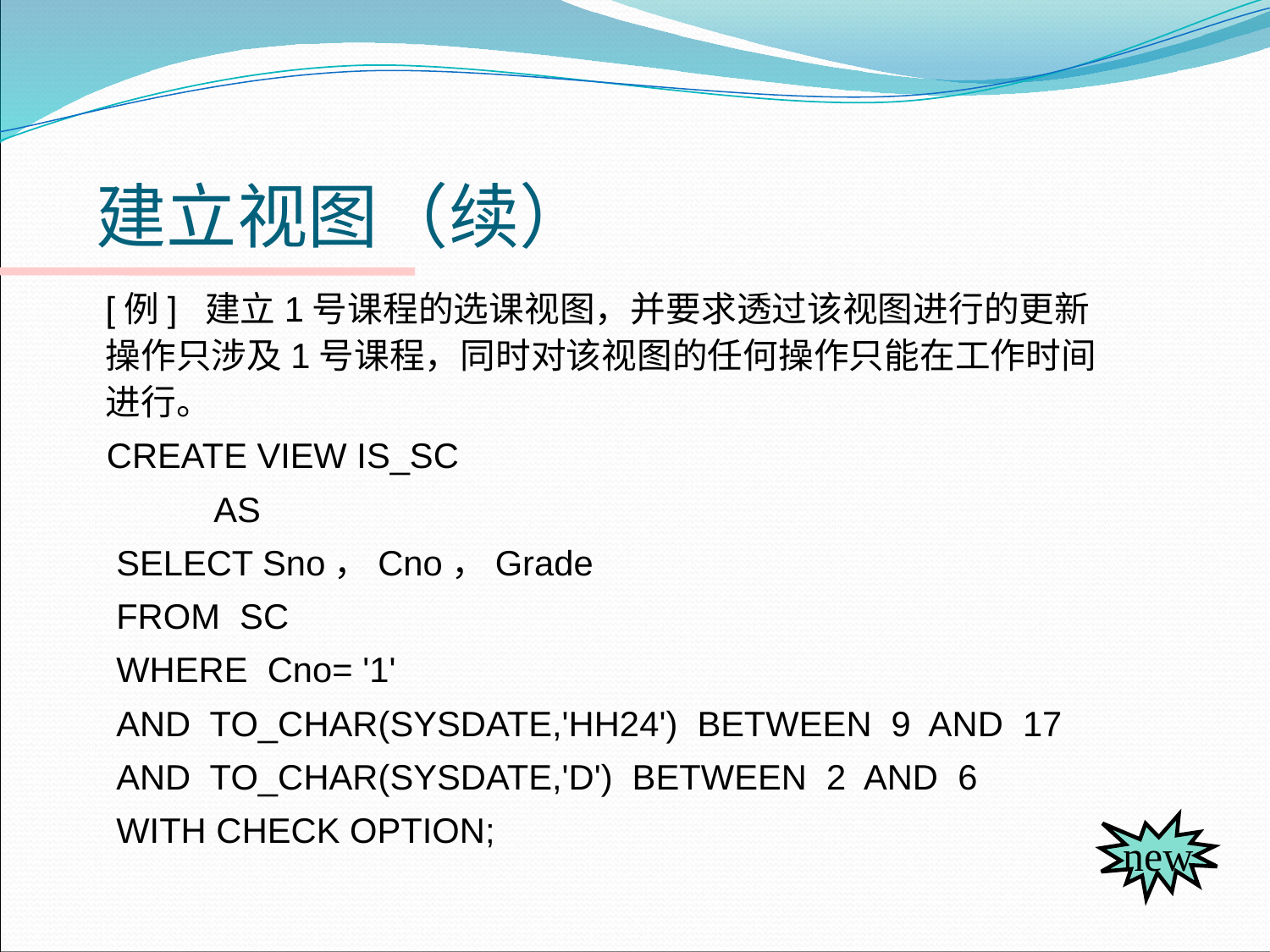

# 建立视图（续）
	[例]  建立1号课程的选课视图，并要求透过该视图进行的更新操作只涉及1号课程，同时对该视图的任何操作只能在工作时间进行。
    CREATE VIEW IS_SC
               AS
     SELECT Sno，Cno，Grade
     FROM  SC
     WHERE  Cno= '1'
     AND  TO_CHAR(SYSDATE,'HH24')  BETWEEN  9  AND  17
     AND  TO_CHAR(SYSDATE,'D')  BETWEEN  2  AND  6
     WITH CHECK OPTION;
new

402